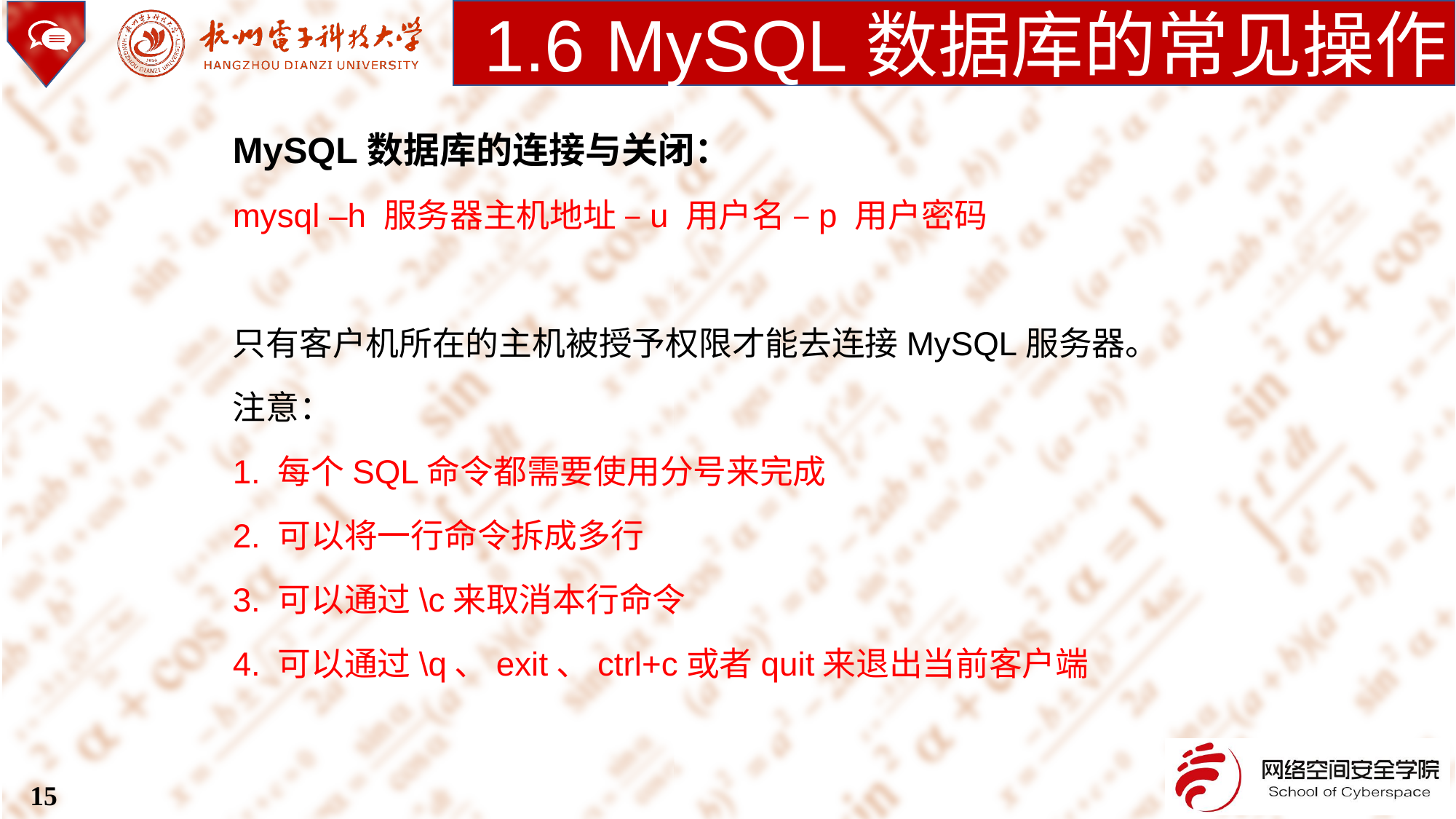

1.6 MySQL数据库的常见操作
MySQL数据库的连接与关闭：
mysql –h 服务器主机地址 –u 用户名 –p 用户密码

只有客户机所在的主机被授予权限才能去连接MySQL服务器。
注意：
1. 每个SQL命令都需要使用分号来完成
2. 可以将一行命令拆成多行
3. 可以通过\c来取消本行命令
4. 可以通过\q、exit、ctrl+c或者quit来退出当前客户端
15